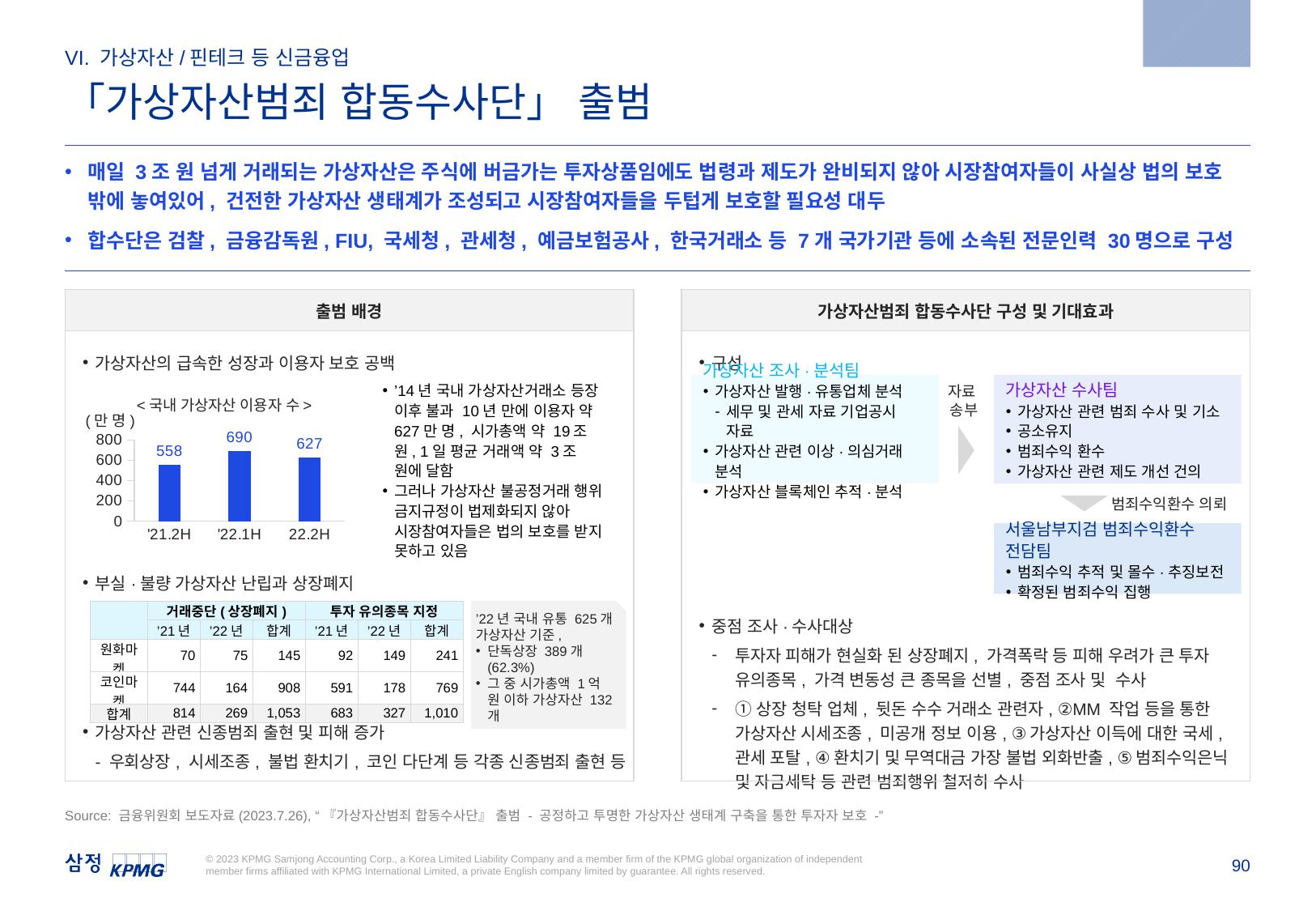

2023.7.26
VI. 가상자산/핀테크 등 신금융업
「가상자산범죄 합동수사단」 출범
매일 3조 원 넘게 거래되는 가상자산은 주식에 버금가는 투자상품임에도 법령과 제도가 완비되지 않아 시장참여자들이 사실상 법의 보호 밖에 놓여있어, 건전한 가상자산 생태계가 조성되고 시장참여자들을 두텁게 보호할 필요성 대두
합수단은 검찰, 금융감독원, FIU, 국세청, 관세청, 예금보험공사, 한국거래소 등 7개 국가기관 등에 소속된 전문인력 30명으로 구성
| 가상자산범죄 합동수사단 구성 및 기대효과 |
| --- |
| 구성 중점 조사·수사대상 투자자 피해가 현실화 된 상장폐지, 가격폭락 등 피해 우려가 큰 투자 유의종목, 가격 변동성 큰 종목을 선별, 중점 조사 및 수사 ①상장 청탁 업체, 뒷돈 수수 거래소 관련자, ②MM 작업 등을 통한 가상자산 시세조종, 미공개 정보 이용, ③가상자산 이득에 대한 국세, 관세 포탈, ④환치기 및 무역대금 가장 불법 외화반출, ⑤범죄수익은닉 및 자금세탁 등 관련 범죄행위 철저히 수사 |
| 출범 배경 |
| --- |
| 가상자산의 급속한 성장과 이용자 보호 공백 부실·불량 가상자산 난립과 상장폐지 가상자산 관련 신종범죄 출현 및 피해 증가 - 우회상장, 시세조종, 불법 환치기, 코인 다단계 등 각종 신종범죄 출현 등 |
가상자산 조사·분석팀
가상자산 발행·유통업체 분석
세무 및 관세 자료 기업공시 자료
가상자산 관련 이상·의심거래 분석
가상자산 블록체인 추적·분석
가상자산 수사팀
가상자산 관련 범죄 수사 및 기소
공소유지
범죄수익 환수
가상자산 관련 제도 개선 건의

### Chart: <국내 가상자산 이용자 수>

| Category | 이용자 수 만명 |
|---|---|
| '21.2H | 558.0 |
| '22.1H | 690.0 |
| 22.2H | 627.0 |
자료
송부
’14년 국내 가상자산거래소 등장 이후 불과 10년 만에 이용자 약 627만 명, 시가총액 약 19조 원, 1일 평균 거래액 약 3조 원에 달함
그러나 가상자산 불공정거래 행위 금지규정이 법제화되지 않아 시장참여자들은 법의 보호를 받지 못하고 있음
(만 명)

범죄수익환수 의뢰

서울남부지검 범죄수익환수 전담팀
범죄수익 추적 및 몰수·추징보전
확정된 범죄수익 집행
|  | 거래중단(상장폐지) |  |  | 투자 유의종목 지정 |  |  |
| --- | --- | --- | --- | --- | --- | --- |
|  | ’21년 | ’22년 | 합계 | ’21년 | ’22년 | 합계 |
| 원화마켓 | 70 | 75 | 145 | 92 | 149 | 241 |
| 코인마켓 | 744 | 164 | 908 | 591 | 178 | 769 |
| 합계 | 814 | 269 | 1,053 | 683 | 327 | 1,010 |
’22년 국내 유통 625개 가상자산 기준,
단독상장 389개(62.3%)
그 중 시가총액 1억 원 이하 가상자산 132개
Source: 금융위원회 보도자료(2023.7.26), “『가상자산범죄 합동수사단』 출범 - 공정하고 투명한 가상자산 생태계 구축을 통한 투자자 보호 -”